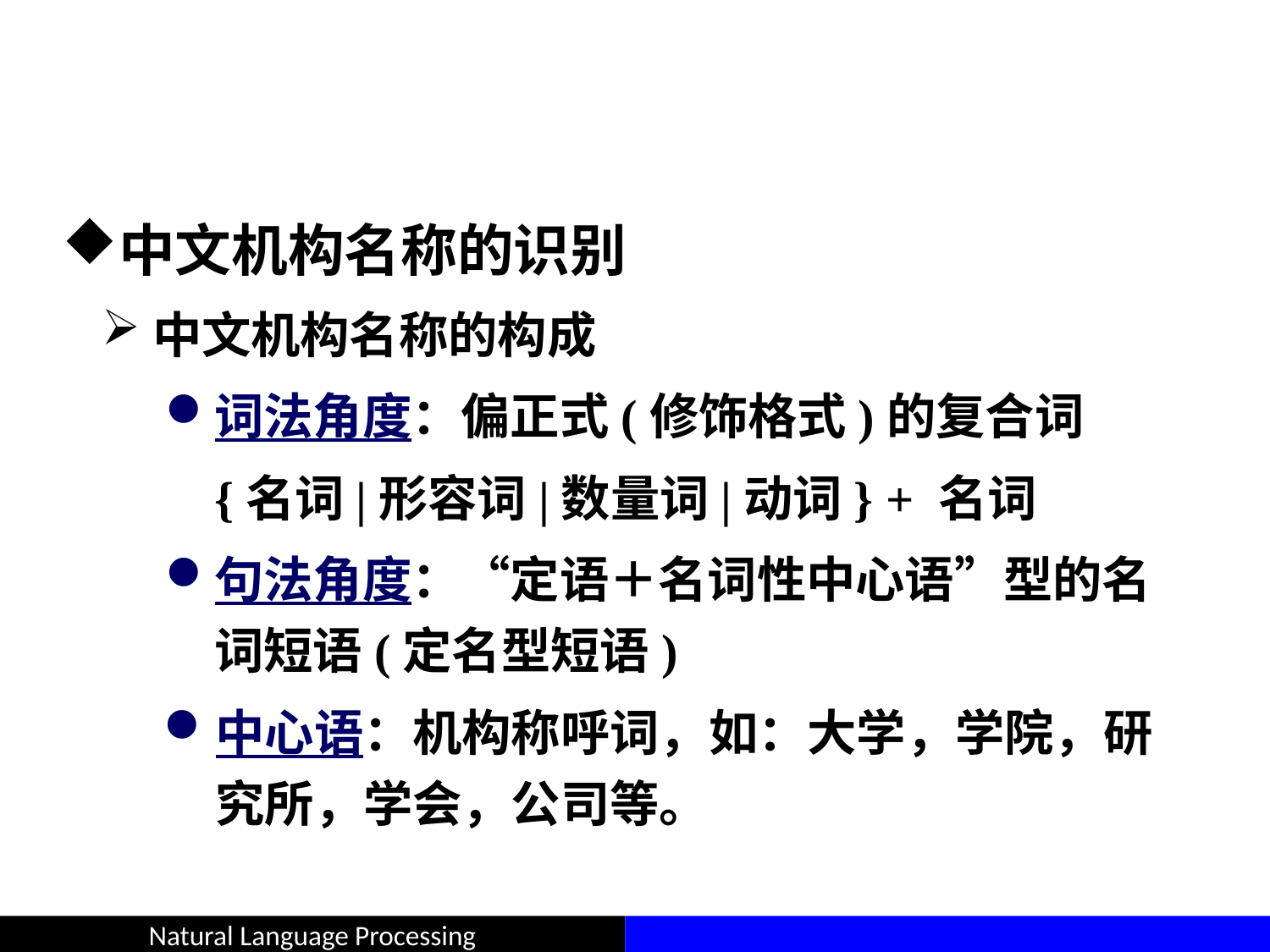

#
中文机构名称的识别
中文机构名称的构成
词法角度：偏正式(修饰格式)的复合词
    {名词|形容词|数量词|动词} + 名词
句法角度：“定语＋名词性中心语”型的名词短语(定名型短语)
中心语：机构称呼词，如：大学，学院，研究所，学会，公司等。